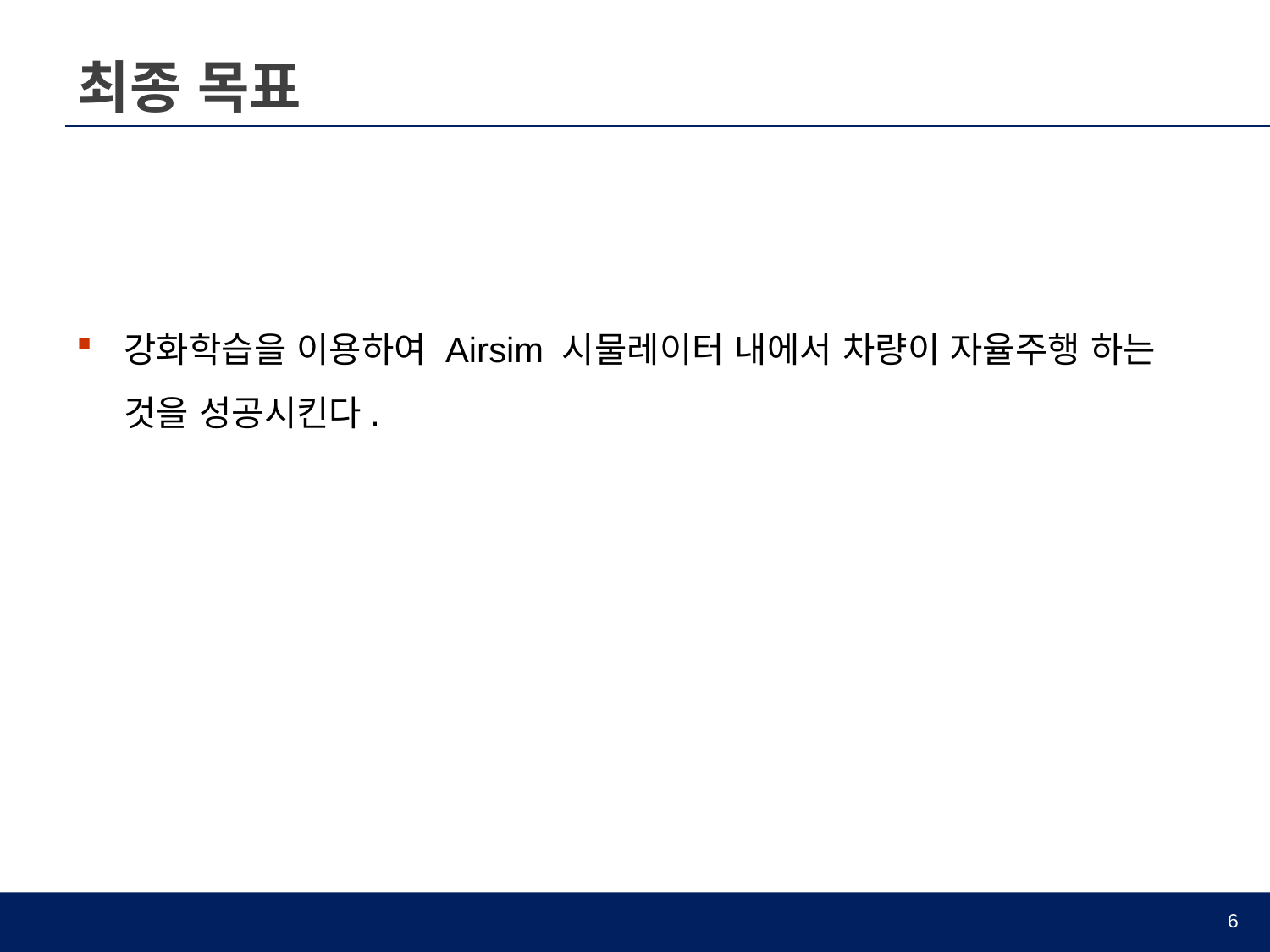

# 최종 목표

강화학습을 이용하여 Airsim 시물레이터 내에서 차량이 자율주행 하는 것을 성공시킨다.
6